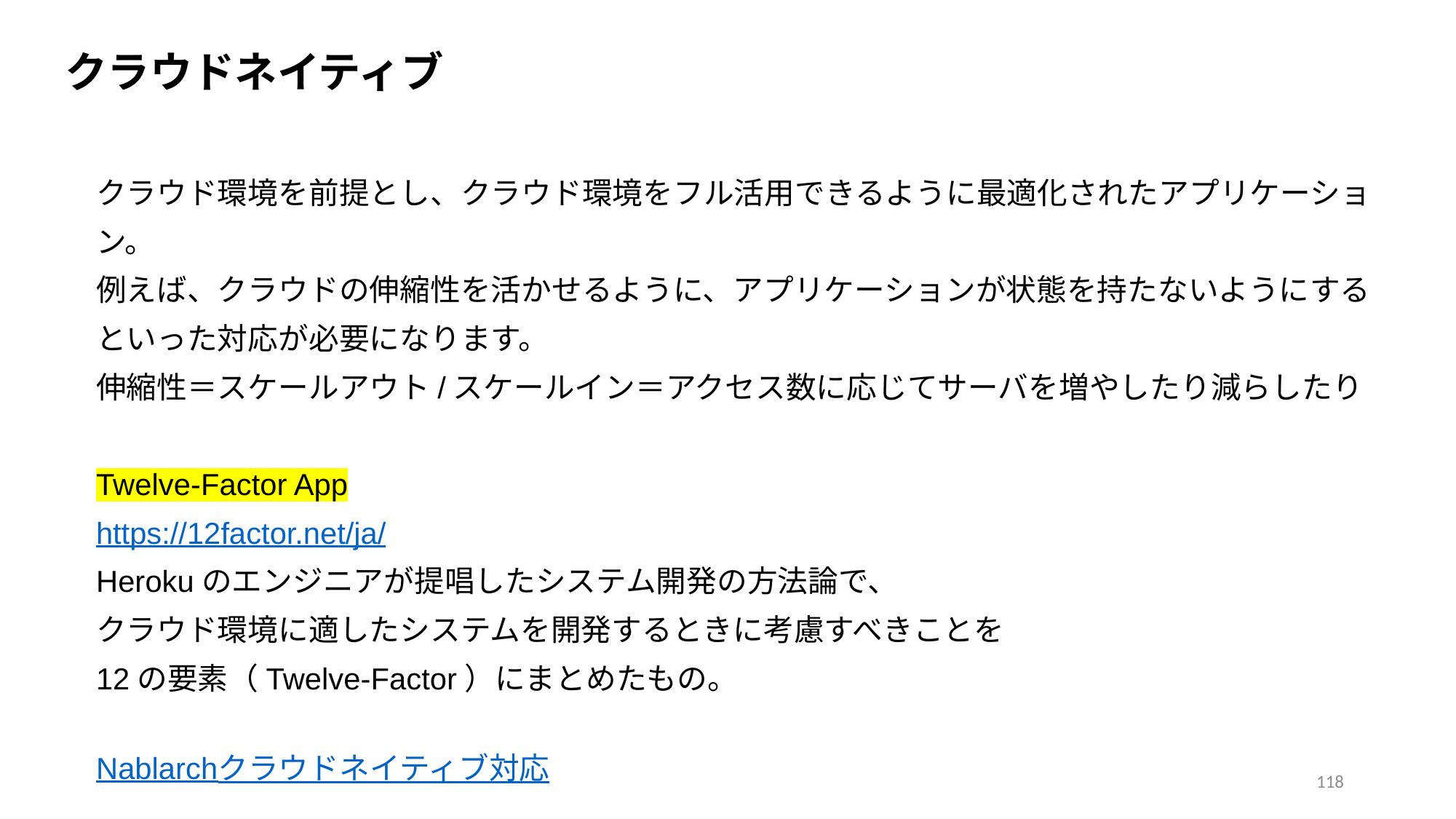

クラウドネイティブ
クラウド環境を前提とし、クラウド環境をフル活用できるように最適化されたアプリケーション。
例えば、クラウドの伸縮性を活かせるように、アプリケーションが状態を持たないようにする
といった対応が必要になります。
伸縮性＝スケールアウト/スケールイン＝アクセス数に応じてサーバを増やしたり減らしたり

Twelve-Factor App
https://12factor.net/ja/
Herokuのエンジニアが提唱したシステム開発の方法論で、
クラウド環境に適したシステムを開発するときに考慮すべきことを
12の要素（Twelve-Factor）にまとめたもの。

Nablarchクラウドネイティブ対応

118